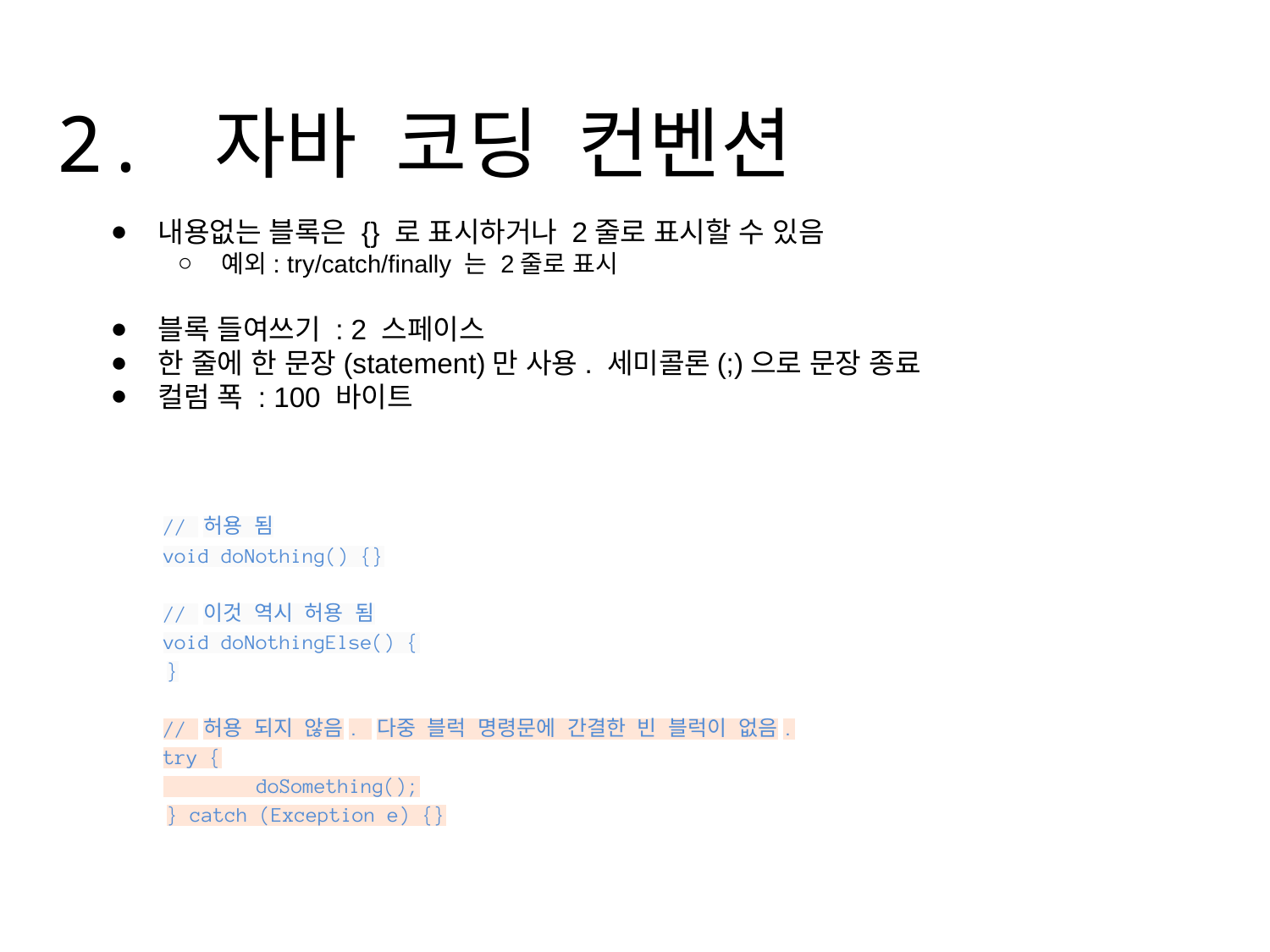

# 2. 자바 코딩 컨벤션
내용없는 블록은 {} 로 표시하거나 2줄로 표시할 수 있음
예외: try/catch/finally 는 2줄로 표시

블록 들여쓰기 : 2 스페이스
한 줄에 한 문장(statement)만 사용. 세미콜론(;)으로 문장 종료
컬럼 폭 : 100 바이트
// 허용 됨
void doNothing() {}

// 이것 역시 허용 됨
void doNothingElse() {
}

// 허용 되지 않음. 다중 블럭 명령문에 간결한 빈 블럭이 없음.
try {
        doSomething();
} catch (Exception e) {}